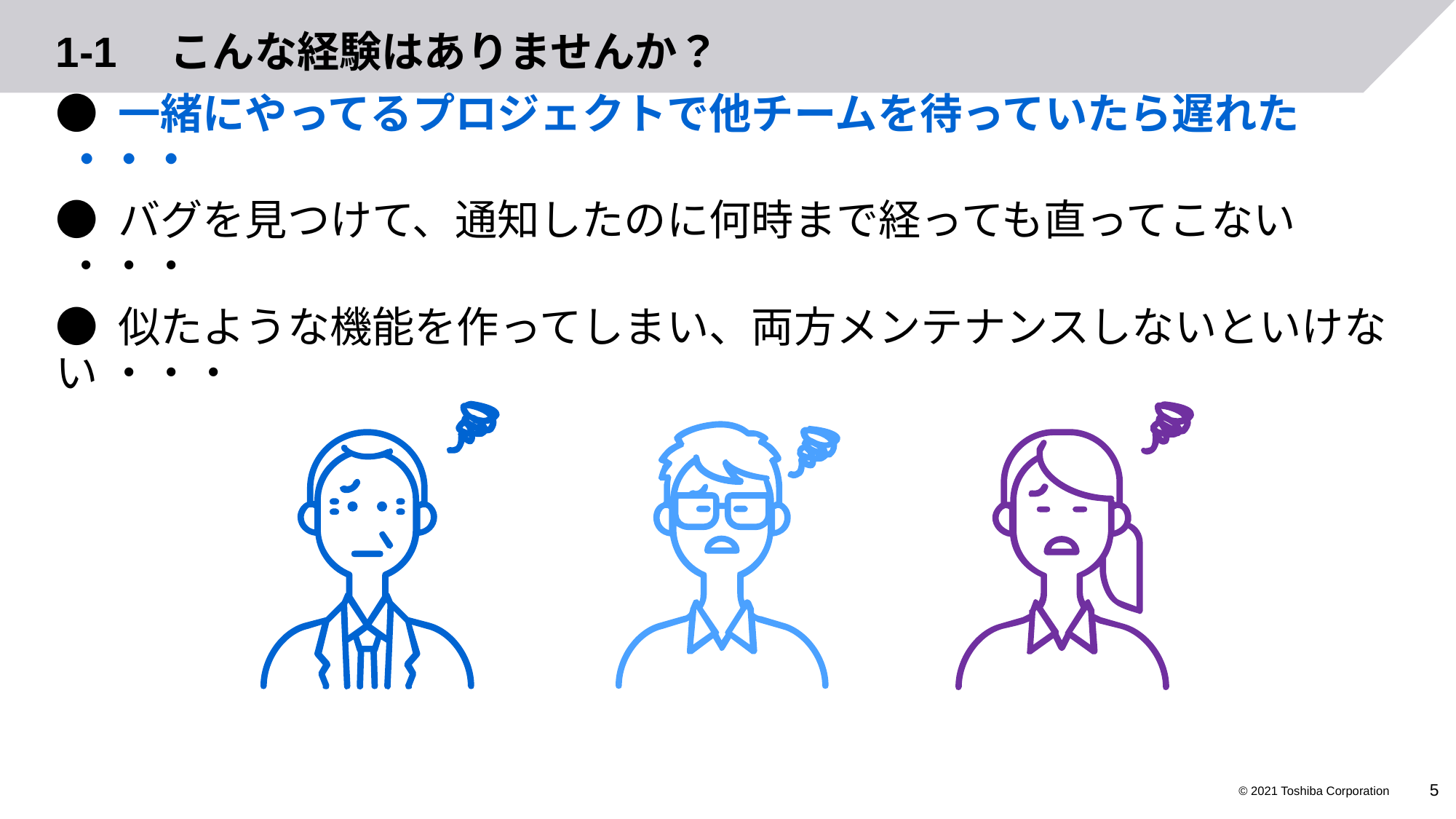

# 1-1　こんな経験はありませんか？
● 一緒にやってるプロジェクトで他チームを待っていたら遅れた ・・・
● バグを見つけて、通知したのに何時まで経っても直ってこない ・・・
● 似たような機能を作ってしまい、両方メンテナンスしないといけない ・・・